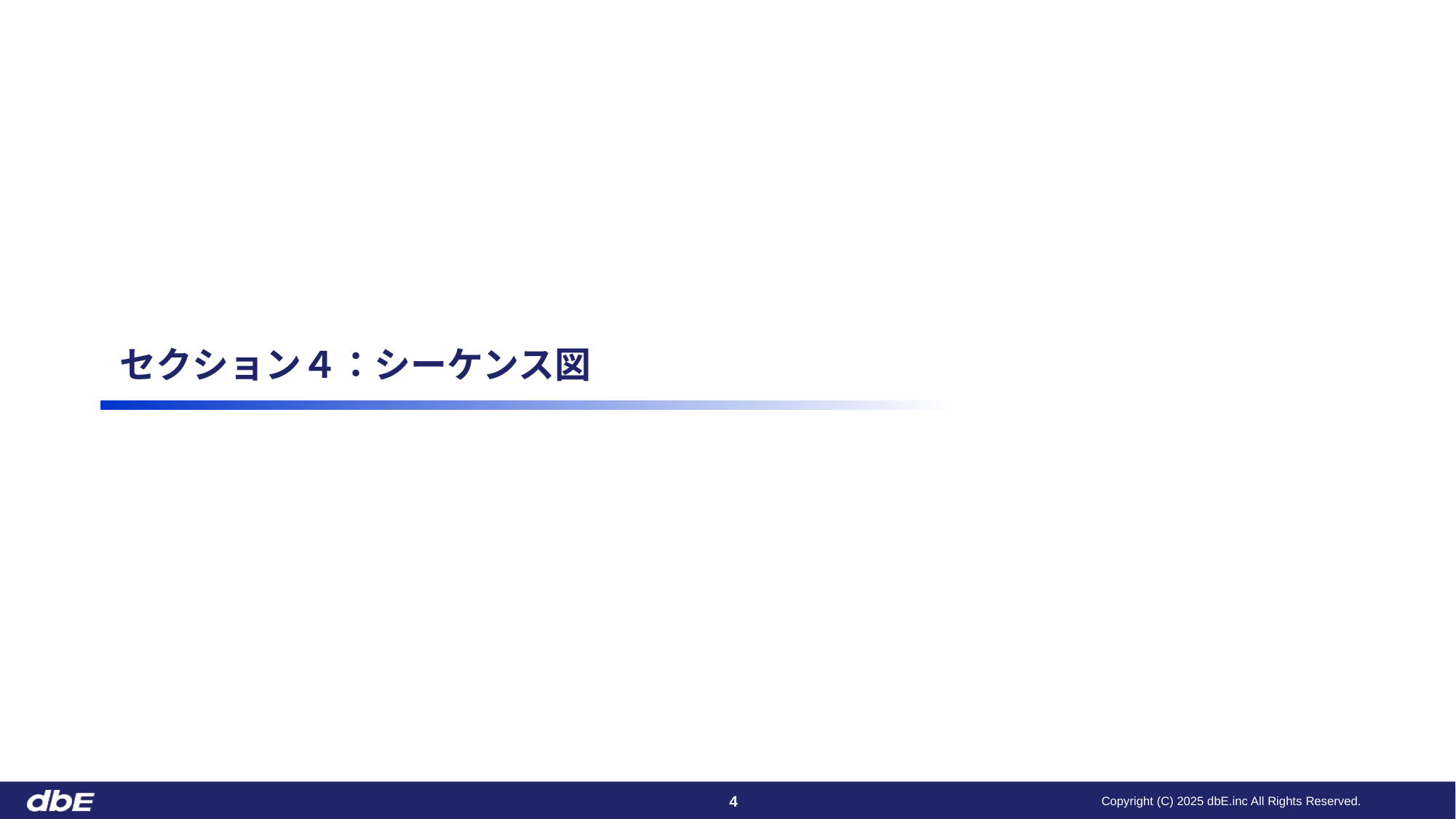

# セクション４：シーケンス図
Copyright (C) 2025 dbE.inc All Rights Reserved.
4